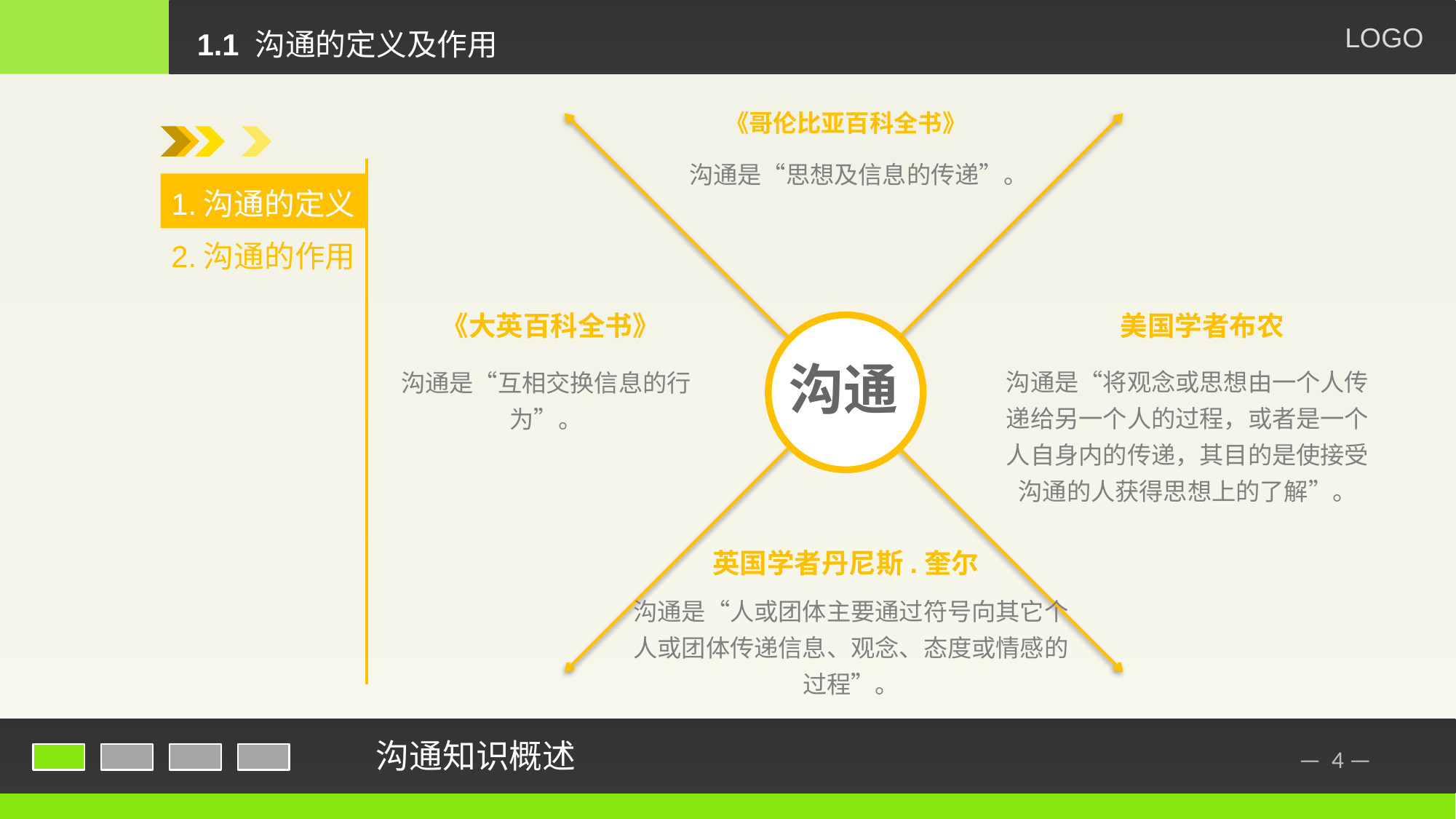

1.1 沟通的定义及作用
《哥伦比亚百科全书》
沟通是“思想及信息的传递”。

1.沟通的定义
2.沟通的作用

《大英百科全书》
沟通是“互相交换信息的行为”。
美国学者布农
沟通是“将观念或思想由一个人传递给另一个人的过程，或者是一个人自身内的传递，其目的是使接受沟通的人获得思想上的了解”。
沟通
英国学者丹尼斯.奎尔
沟通是“人或团体主要通过符号向其它个人或团体传递信息、观念、态度或情感的过程”。